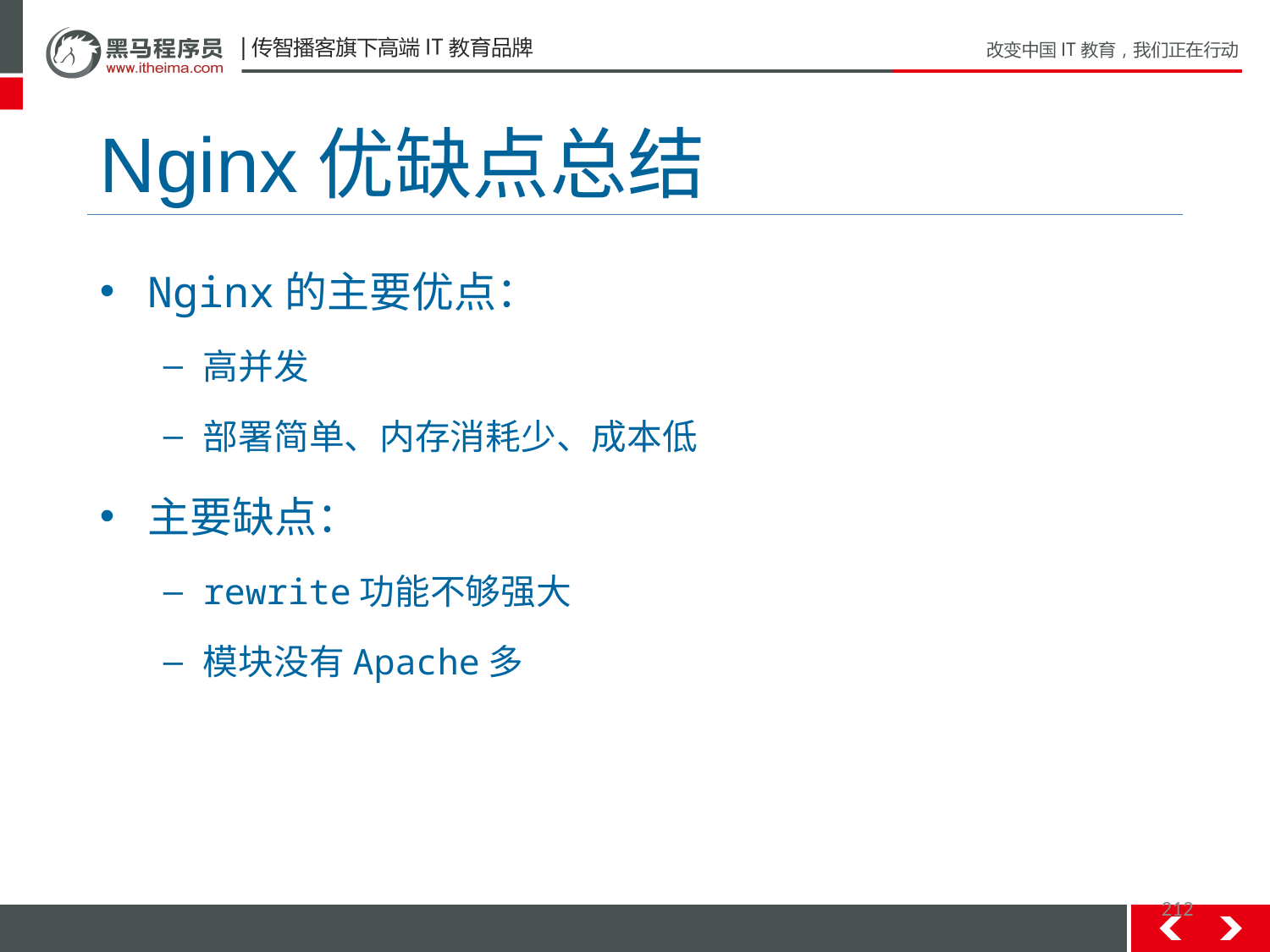

# Nginx优缺点总结
Nginx的主要优点：
高并发
部署简单、内存消耗少、成本低
主要缺点：
rewrite功能不够强大
模块没有Apache多
212